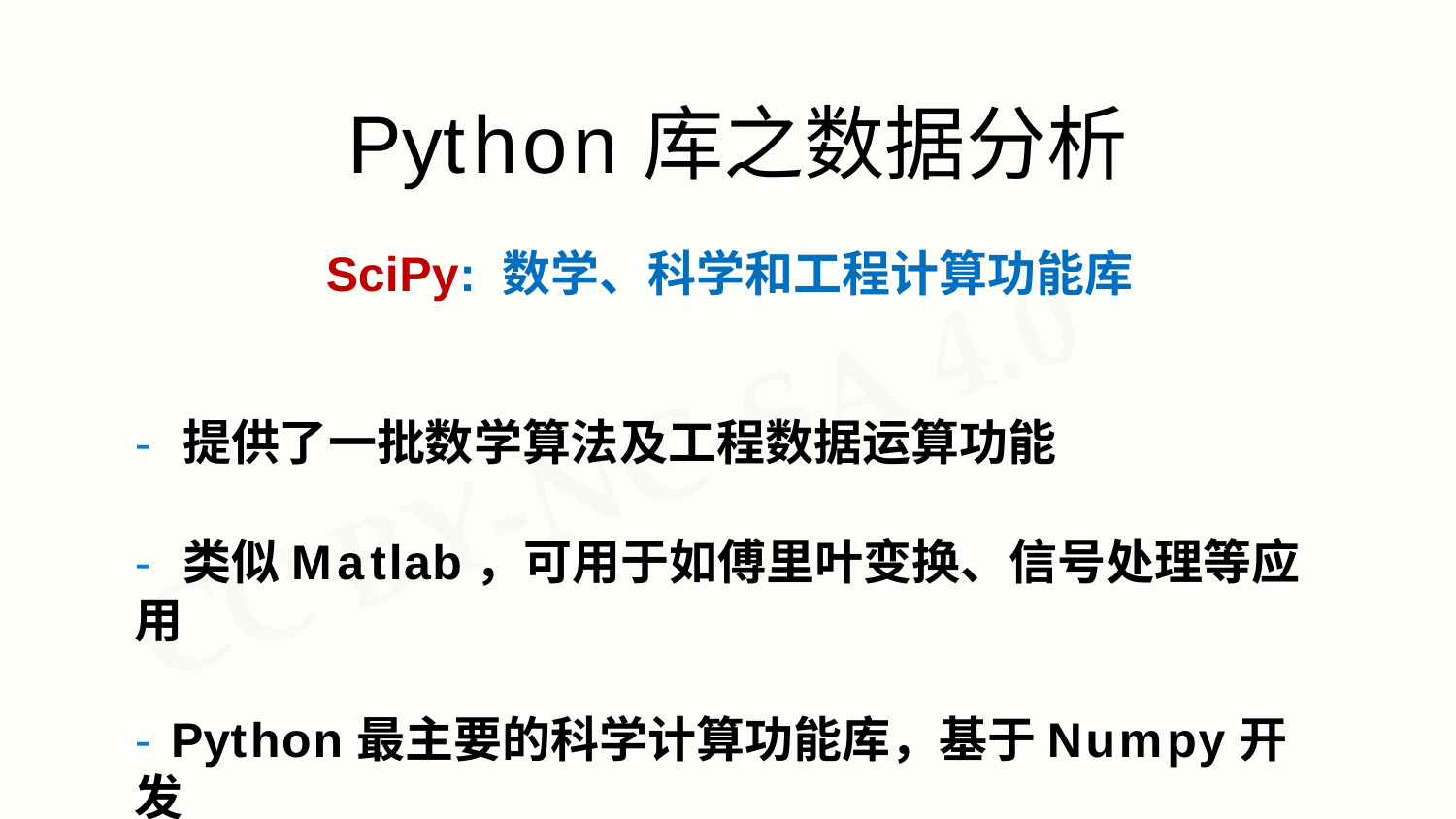

# Python库之数据分析
SciPy: 数学、科学和工程计算功能库

- 提供了一批数学算法及工程数据运算功能

- 类似Matlab，可用于如傅里叶变换、信号处理等应用

- Python最主要的科学计算功能库，基于Numpy开发